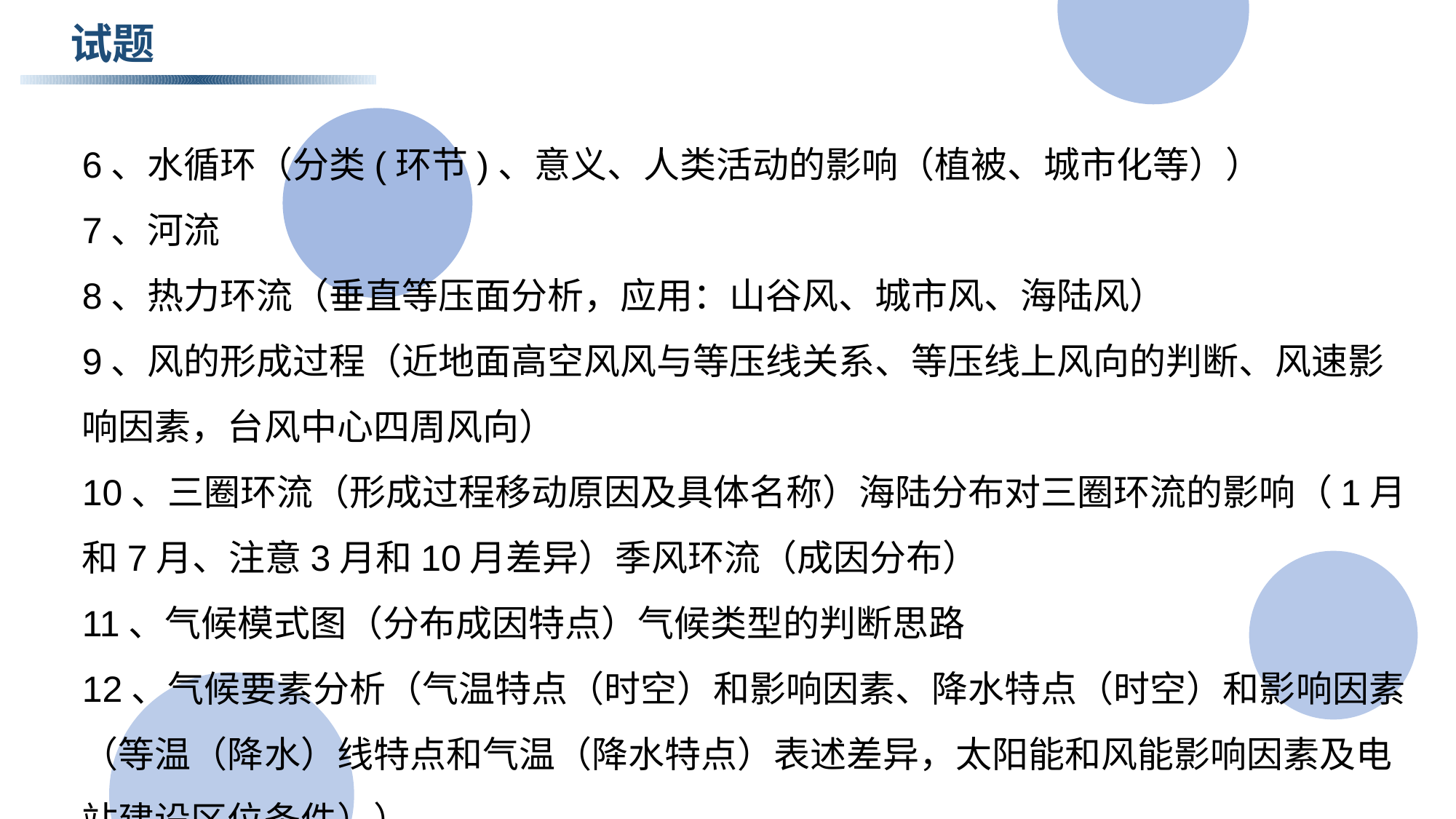

试题

6、水循环（分类(环节)、意义、人类活动的影响（植被、城市化等））
7、河流
8、热力环流（垂直等压面分析，应用：山谷风、城市风、海陆风）
9、风的形成过程（近地面高空风风与等压线关系、等压线上风向的判断、风速影响因素，台风中心四周风向）
10、三圈环流（形成过程移动原因及具体名称）海陆分布对三圈环流的影响（1月和7月、注意3月和10月差异）季风环流（成因分布）
11、气候模式图（分布成因特点）气候类型的判断思路
12、气候要素分析（气温特点（时空）和影响因素、降水特点（时空）和影响因素（等温（降水）线特点和气温（降水特点）表述差异，太阳能和风能影响因素及电站建设区位条件））